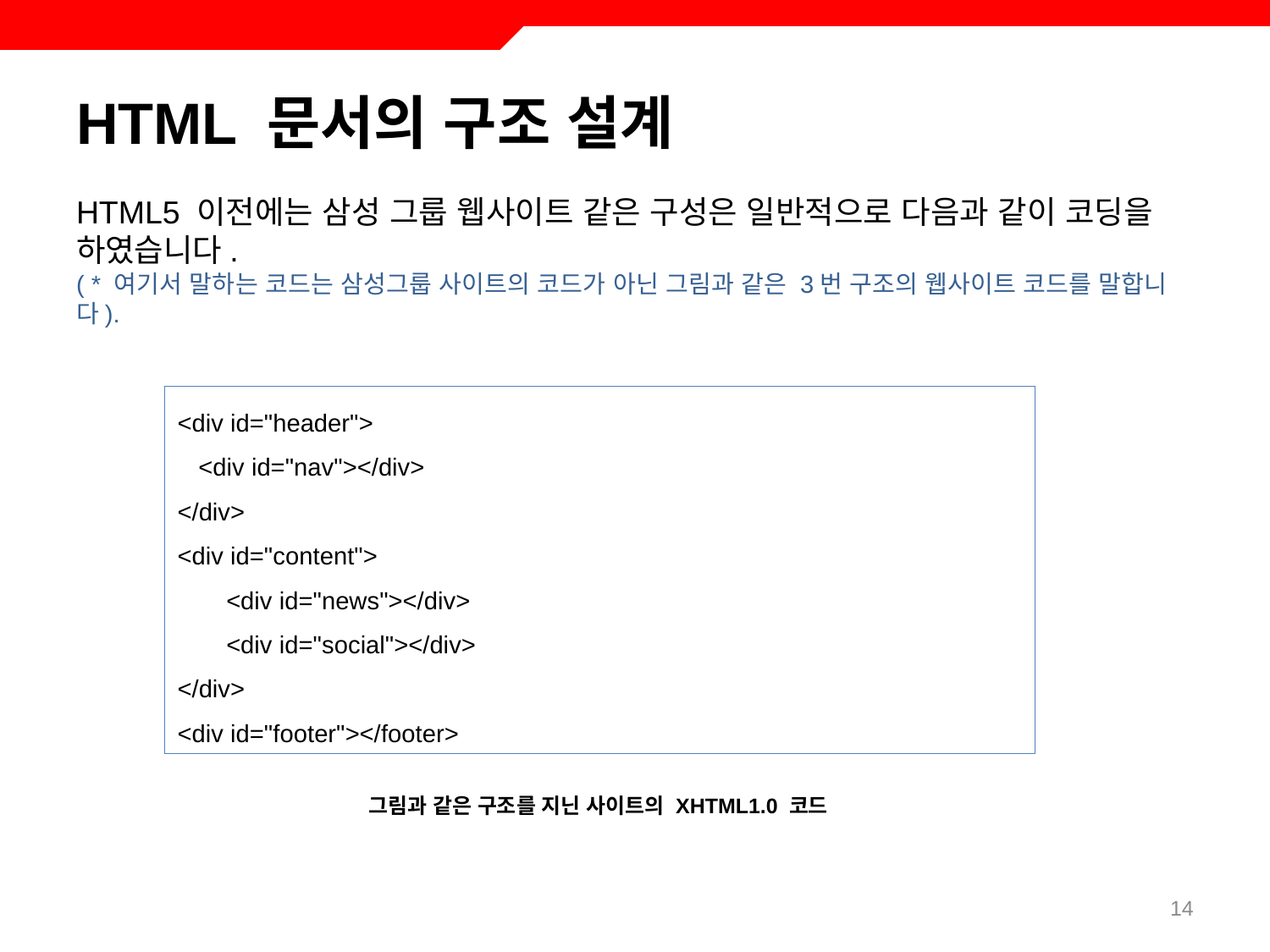

# HTML 문서의 구조 설계
HTML5 이전에는 삼성 그룹 웹사이트 같은 구성은 일반적으로 다음과 같이 코딩을 하였습니다.
( * 여기서 말하는 코드는 삼성그룹 사이트의 코드가 아닌 그림과 같은 3번 구조의 웹사이트 코드를 말합니다).

<div id="header">
   <div id="nav"></div>
</div>
<div id="content">
       <div id="news"></div>
       <div id="social"></div>
</div>
<div id="footer"></footer>
그림과 같은 구조를 지닌 사이트의 XHTML1.0 코드
14